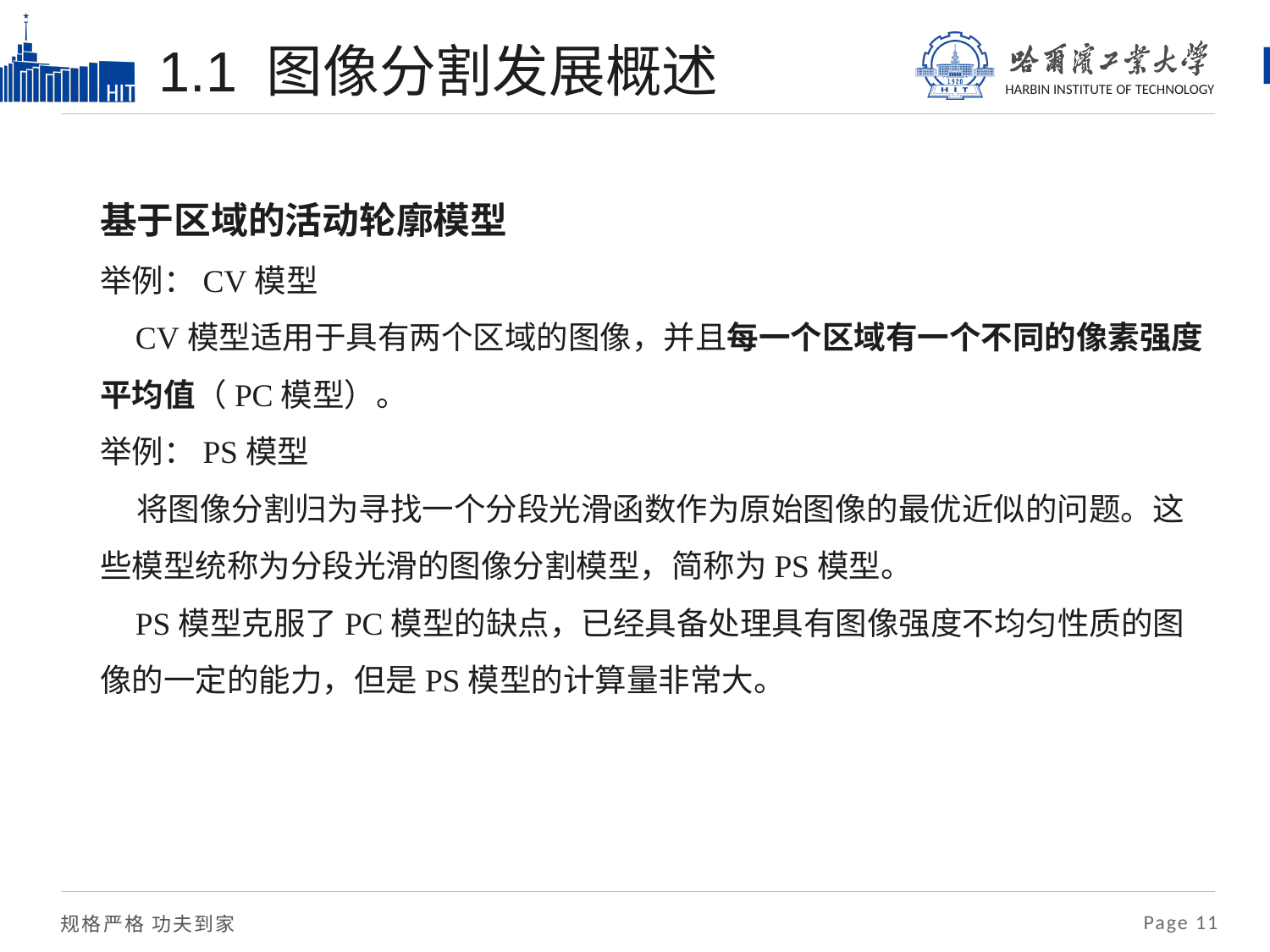

# 1.1 图像分割发展概述
基于区域的活动轮廓模型
举例：CV模型
    CV模型适用于具有两个区域的图像，并且每一个区域有一个不同的像素强度平均值（PC模型）。
举例：PS模型
    将图像分割归为寻找一个分段光滑函数作为原始图像的最优近似的问题。这些模型统称为分段光滑的图像分割模型，简称为PS模型。
    PS模型克服了PC模型的缺点，已经具备处理具有图像强度不均匀性质的图像的一定的能力，但是PS模型的计算量非常大。